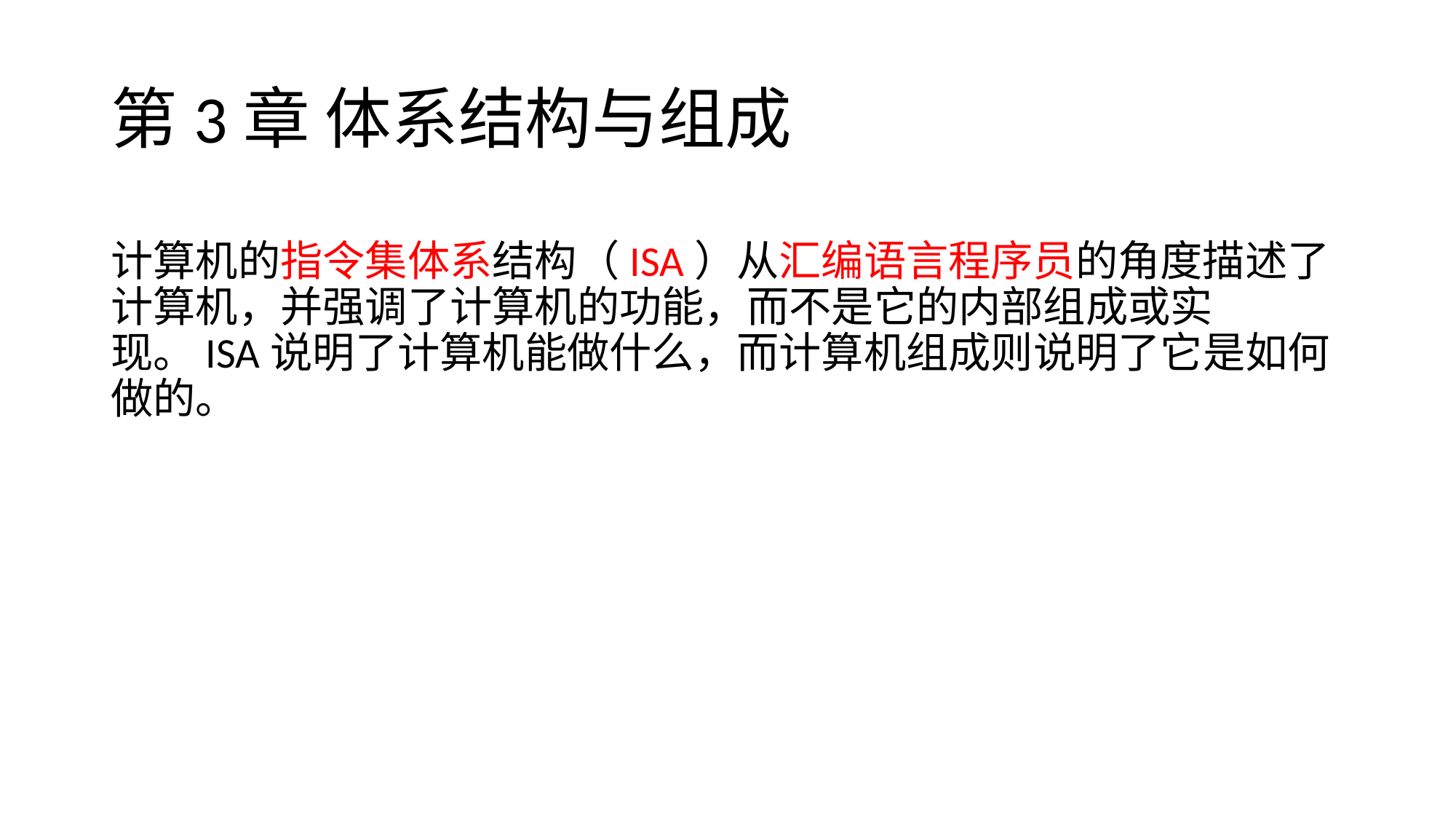

# 第3章 体系结构与组成

计算机的指令集体系结构（ISA）从汇编语言程序员的角度描述了计算机，并强调了计算机的功能，而不是它的内部组成或实现。ISA说明了计算机能做什么，而计算机组成则说明了它是如何做的。